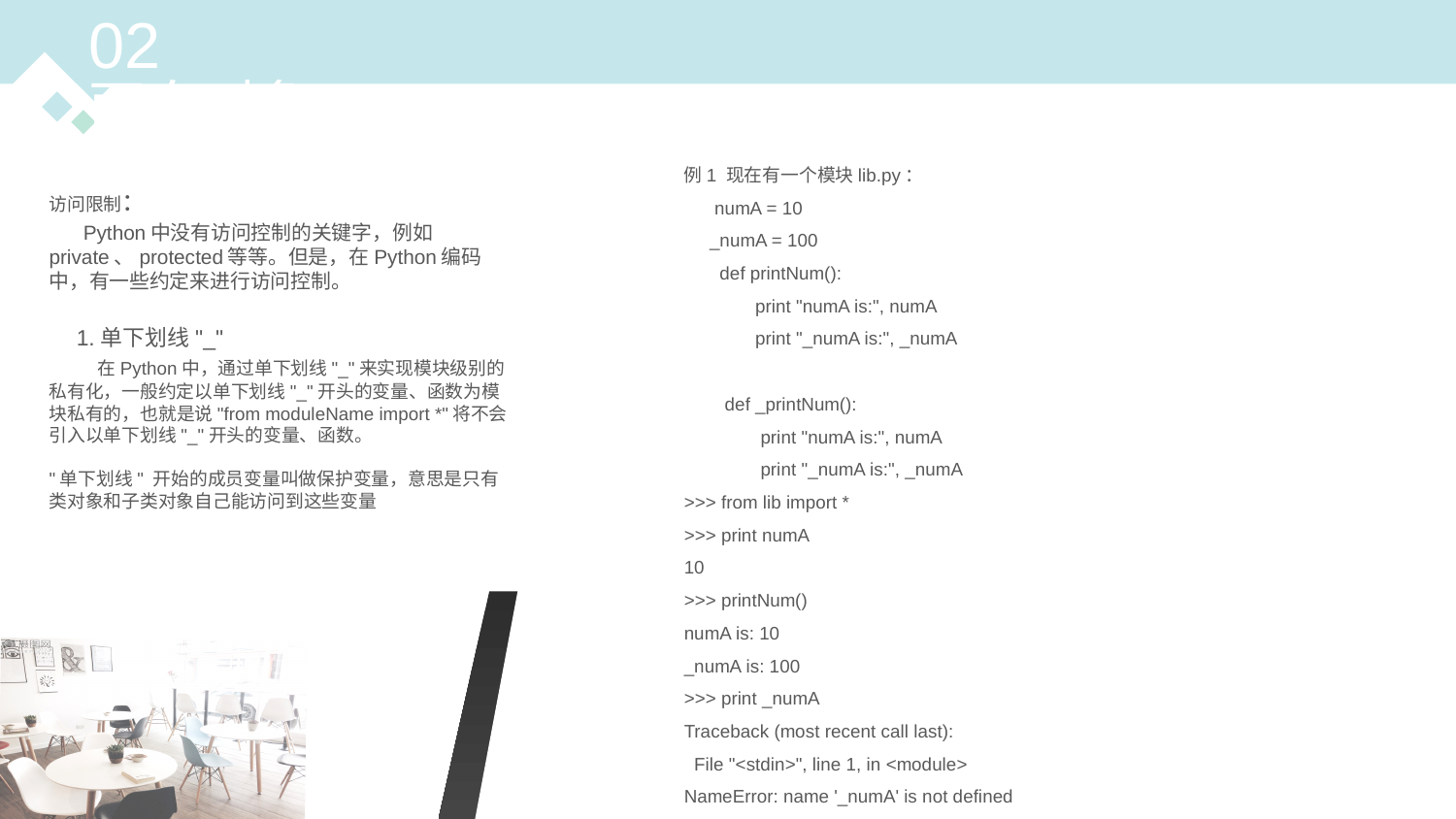

02
面向对象

例1 现在有一个模块lib.py：
      numA = 10
     _numA = 100
       def printNum():
              print "numA is:", numA
              print "_numA is:", _numA

        def _printNum():
               print "numA is:", numA
               print "_numA is:", _numA
>>> from lib import *
>>> print numA
10
>>> printNum()
numA is: 10
_numA is: 100
>>> print _numA
Traceback (most recent call last):
  File "<stdin>", line 1, in <module>
NameError: name '_numA' is not defined

访问限制：
     Python中没有访问控制的关键字，例如private、protected等等。但是，在Python编码中，有一些约定来进行访问控制。

    1.单下划线"_"
        在Python中，通过单下划线"_"来实现模块级别的私有化，一般约定以单下划线"_"开头的变量、函数为模块私有的，也就是说"from moduleName import *"将不会引入以单下划线"_"开头的变量、函数。

"单下划线" 开始的成员变量叫做保护变量，意思是只有类对象和子类对象自己能访问到这些变量